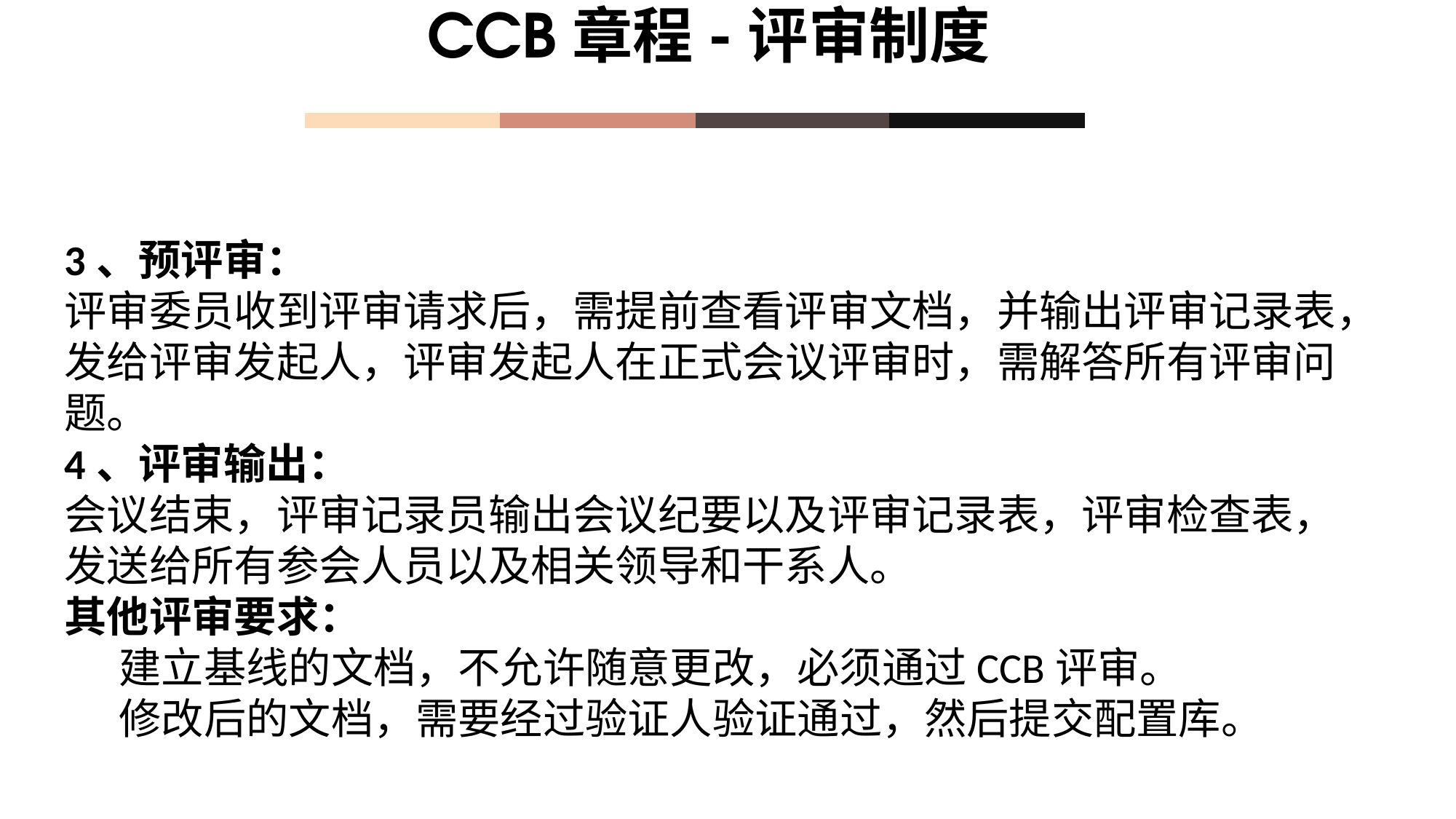

CCB章程-评审制度

3、预评审：
评审委员收到评审请求后，需提前查看评审文档，并输出评审记录表，发给评审发起人，评审发起人在正式会议评审时，需解答所有评审问题。
4、评审输出：
会议结束，评审记录员输出会议纪要以及评审记录表，评审检查表，发送给所有参会人员以及相关领导和干系人。
其他评审要求：
建立基线的文档，不允许随意更改，必须通过CCB评审。
修改后的文档，需要经过验证人验证通过，然后提交配置库。